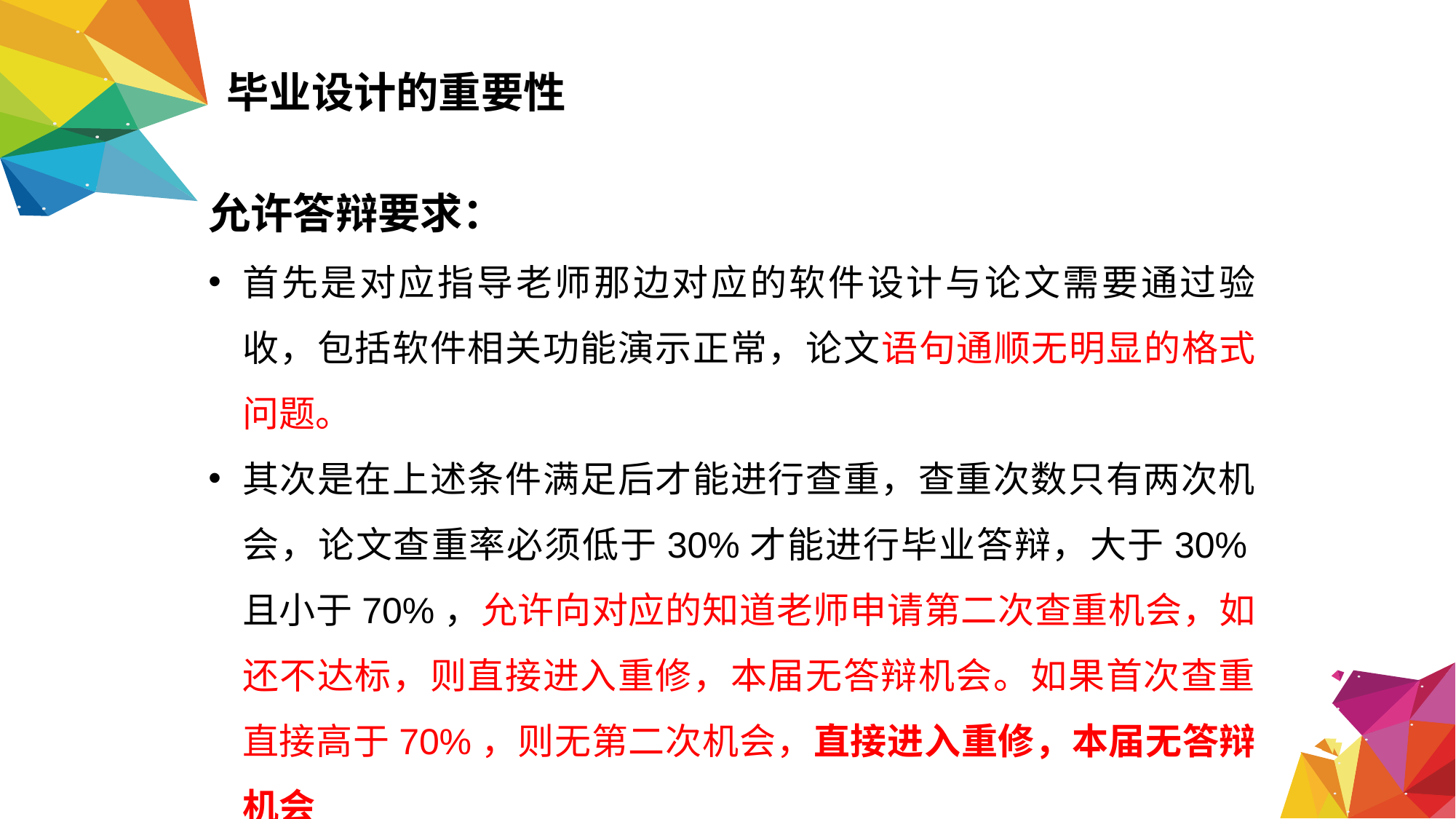

毕业设计的重要性
允许答辩要求：
首先是对应指导老师那边对应的软件设计与论文需要通过验收，包括软件相关功能演示正常，论文语句通顺无明显的格式问题。
其次是在上述条件满足后才能进行查重，查重次数只有两次机会，论文查重率必须低于30%才能进行毕业答辩，大于30%且小于70%，允许向对应的知道老师申请第二次查重机会，如还不达标，则直接进入重修，本届无答辩机会。如果首次查重直接高于70%，则无第二次机会，直接进入重修，本届无答辩机会